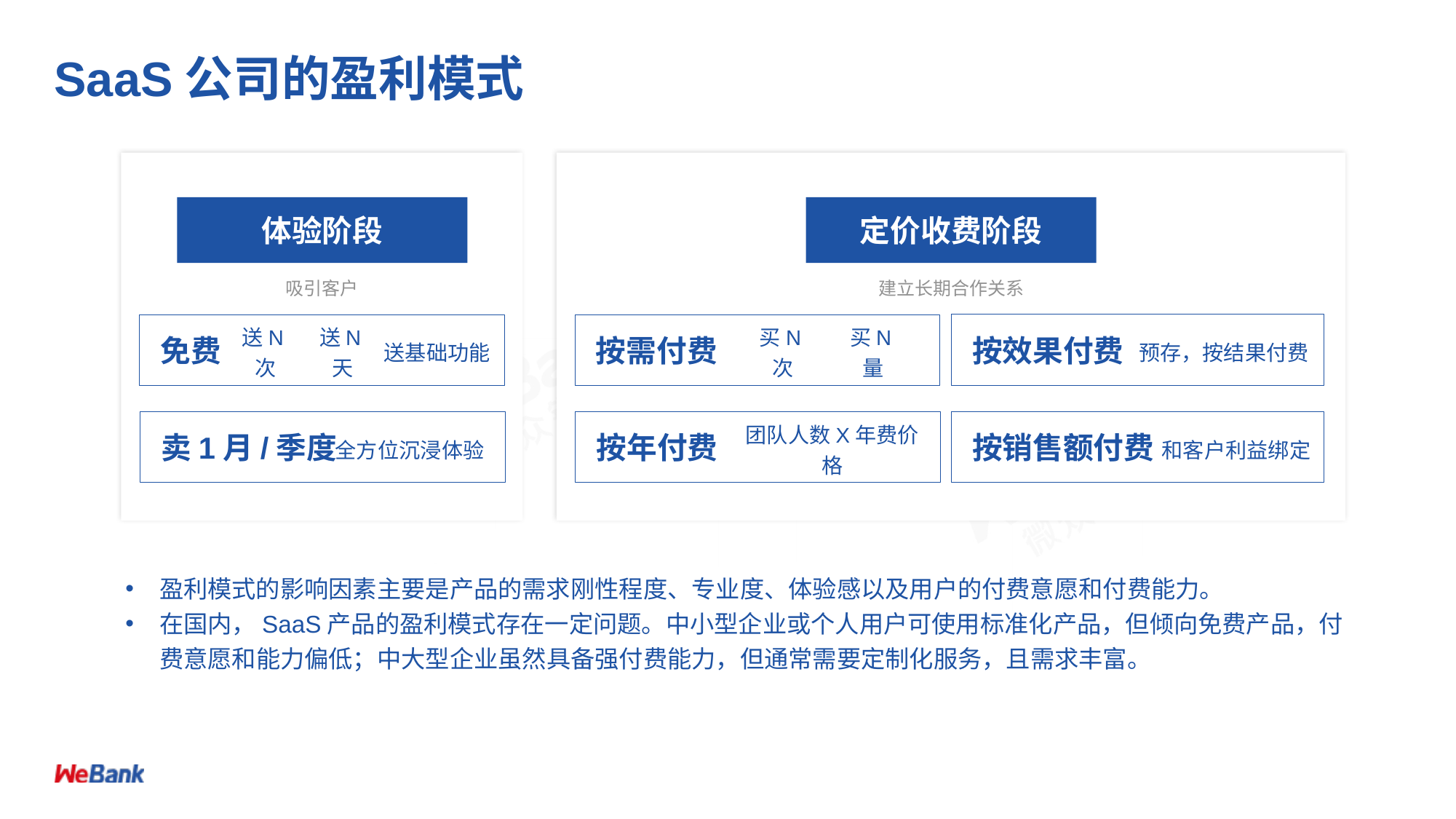

# SaaS公司的盈利模式

体验阶段
定价收费阶段
吸引客户
建立长期合作关系
  按效果付费
  免费
  按需付费
送N次
买N次
买N量
送N天
送基础功能
预存，按结果付费
  卖1月/季度
  按年付费
  按销售额付费
全方位沉浸体验
团队人数X年费价格
和客户利益绑定
盈利模式的影响因素主要是产品的需求刚性程度、专业度、体验感以及用户的付费意愿和付费能力。
在国内，SaaS产品的盈利模式存在一定问题。中小型企业或个人用户可使用标准化产品，但倾向免费产品，付费意愿和能力偏低；中大型企业虽然具备强付费能力，但通常需要定制化服务，且需求丰富。
15